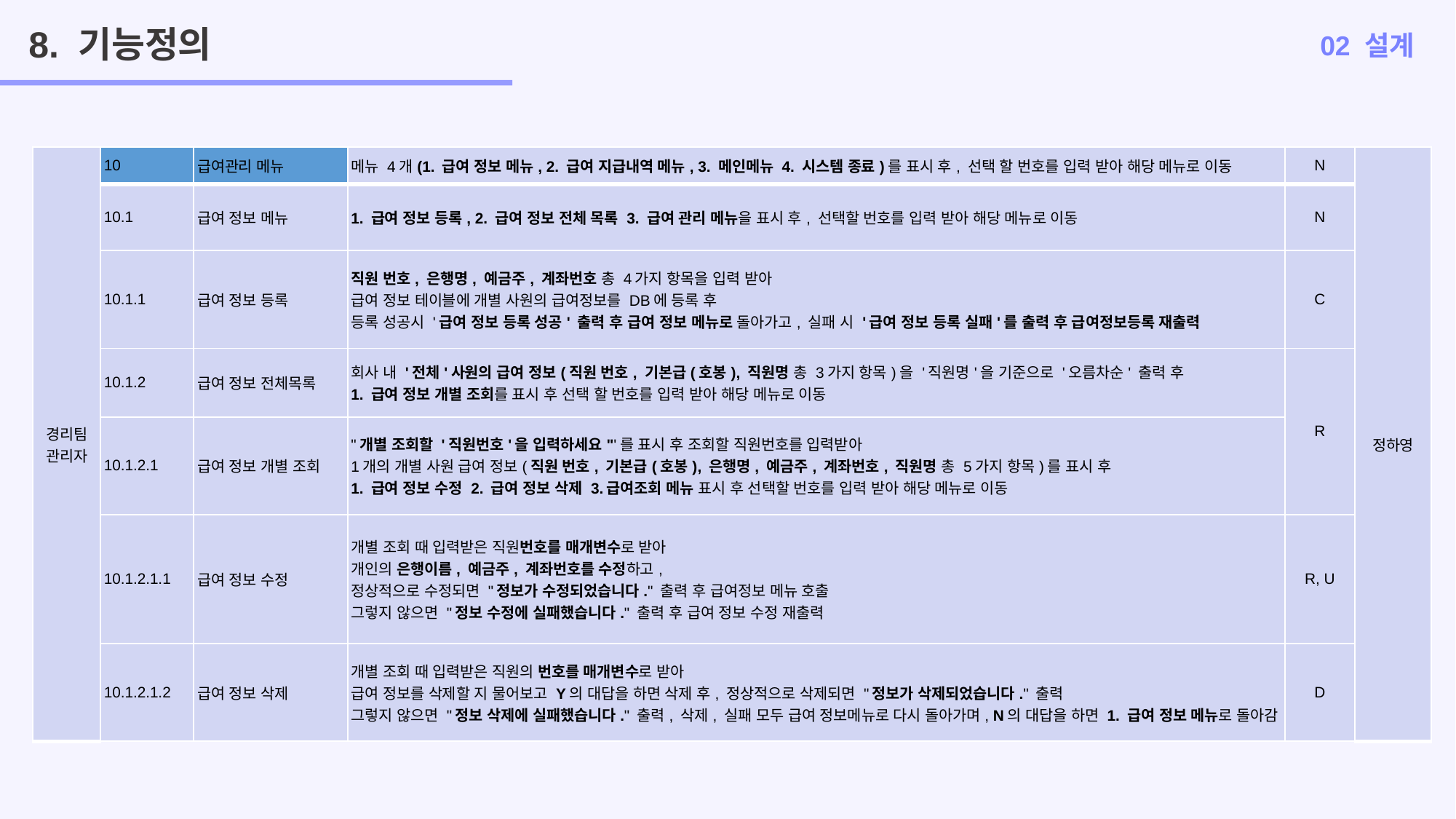

8. 기능정의
02 설계

| 경리팀 관리자 | 10 | 급여관리 메뉴 | 메뉴 4개(1. 급여 정보 메뉴, 2. 급여 지급내역 메뉴, 3. 메인메뉴 4. 시스템 종료)를 표시 후, 선택 할 번호를 입력 받아 해당 메뉴로 이동 | N | 정하영 |
| --- | --- | --- | --- | --- | --- |
|  | 10.1 | 급여 정보 메뉴 | 1. 급여 정보 등록, 2. 급여 정보 전체 목록 3. 급여 관리 메뉴을 표시 후, 선택할 번호를 입력 받아 해당 메뉴로 이동 | N |  |
|  | 10.1.1 | 급여 정보 등록 | 직원 번호, 은행명, 예금주, 계좌번호 총 4가지 항목을 입력 받아 급여 정보 테이블에 개별 사원의 급여정보를 DB에 등록 후 등록 성공시 '급여 정보 등록 성공' 출력 후 급여 정보 메뉴로 돌아가고, 실패 시 '급여 정보 등록 실패'를 출력 후 급여정보등록 재출력 | C |  |
|  | 10.1.2 | 급여 정보 전체목록 | 회사 내 '전체'사원의 급여 정보(직원 번호, 기본급(호봉), 직원명 총 3가지 항목)을 '직원명'을 기준으로 '오름차순' 출력 후 1. 급여 정보 개별 조회를 표시 후 선택 할 번호를 입력 받아 해당 메뉴로 이동 | R |  |
|  | 10.1.2.1 | 급여 정보 개별 조회 | "개별 조회할 '직원번호'을 입력하세요"'를 표시 후 조회할 직원번호를 입력받아 1개의 개별 사원 급여 정보(직원 번호, 기본급(호봉), 은행명, 예금주, 계좌번호, 직원명 총 5가지 항목)를 표시 후 1. 급여 정보 수정 2. 급여 정보 삭제 3.급여조회 메뉴 표시 후 선택할 번호를 입력 받아 해당 메뉴로 이동 |  |  |
|  | 10.1.2.1.1 | 급여 정보 수정 | 개별 조회 때 입력받은 직원번호를 매개변수로 받아 개인의 은행이름, 예금주, 계좌번호를 수정하고, 정상적으로 수정되면 "정보가 수정되었습니다." 출력 후 급여정보 메뉴 호출 그렇지 않으면 "정보 수정에 실패했습니다." 출력 후 급여 정보 수정 재출력 | R, U |  |
|  | 10.1.2.1.2 | 급여 정보 삭제 | 개별 조회 때 입력받은 직원의 번호를 매개변수로 받아 급여 정보를 삭제할 지 물어보고 Y의 대답을 하면 삭제 후, 정상적으로 삭제되면 "정보가 삭제되었습니다." 출력 그렇지 않으면 "정보 삭제에 실패했습니다." 출력, 삭제, 실패 모두 급여 정보메뉴로 다시 돌아가며, N의 대답을 하면 1. 급여 정보 메뉴로 돌아감 | D |  |